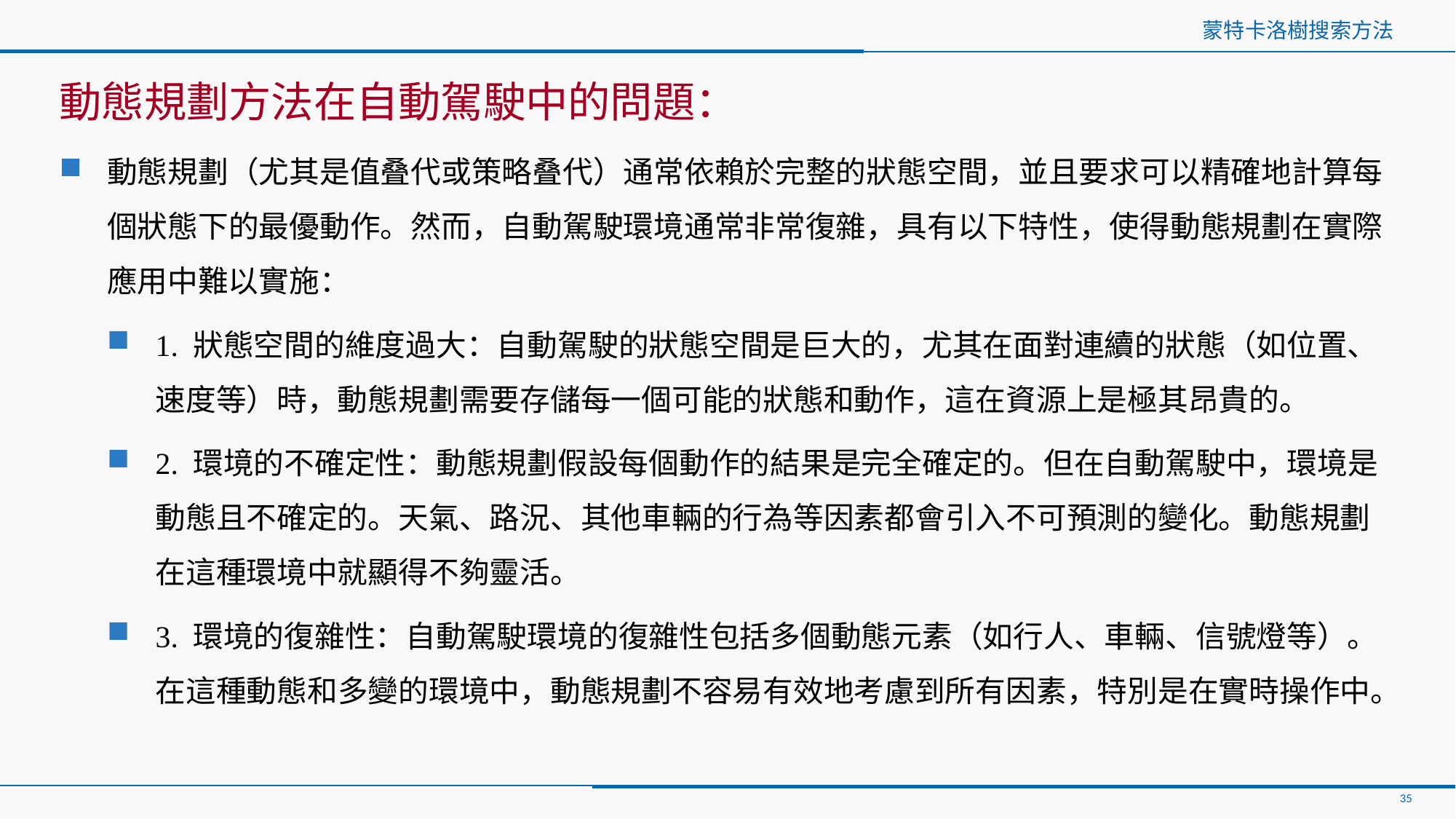

# 蒙特卡洛樹搜索方法
動態規劃方法在自動駕駛中的問題：
動態規劃（尤其是值叠代或策略叠代）通常依賴於完整的狀態空間，並且要求可以精確地計算每個狀態下的最優動作。然而，自動駕駛環境通常非常復雜，具有以下特性，使得動態規劃在實際應用中難以實施：
1. 狀態空間的維度過大：自動駕駛的狀態空間是巨大的，尤其在面對連續的狀態（如位置、速度等）時，動態規劃需要存儲每一個可能的狀態和動作，這在資源上是極其昂貴的。
2. 環境的不確定性：動態規劃假設每個動作的結果是完全確定的。但在自動駕駛中，環境是動態且不確定的。天氣、路況、其他車輛的行為等因素都會引入不可預測的變化。動態規劃在這種環境中就顯得不夠靈活。
3. 環境的復雜性：自動駕駛環境的復雜性包括多個動態元素（如行人、車輛、信號燈等）。在這種動態和多變的環境中，動態規劃不容易有效地考慮到所有因素，特別是在實時操作中。

35